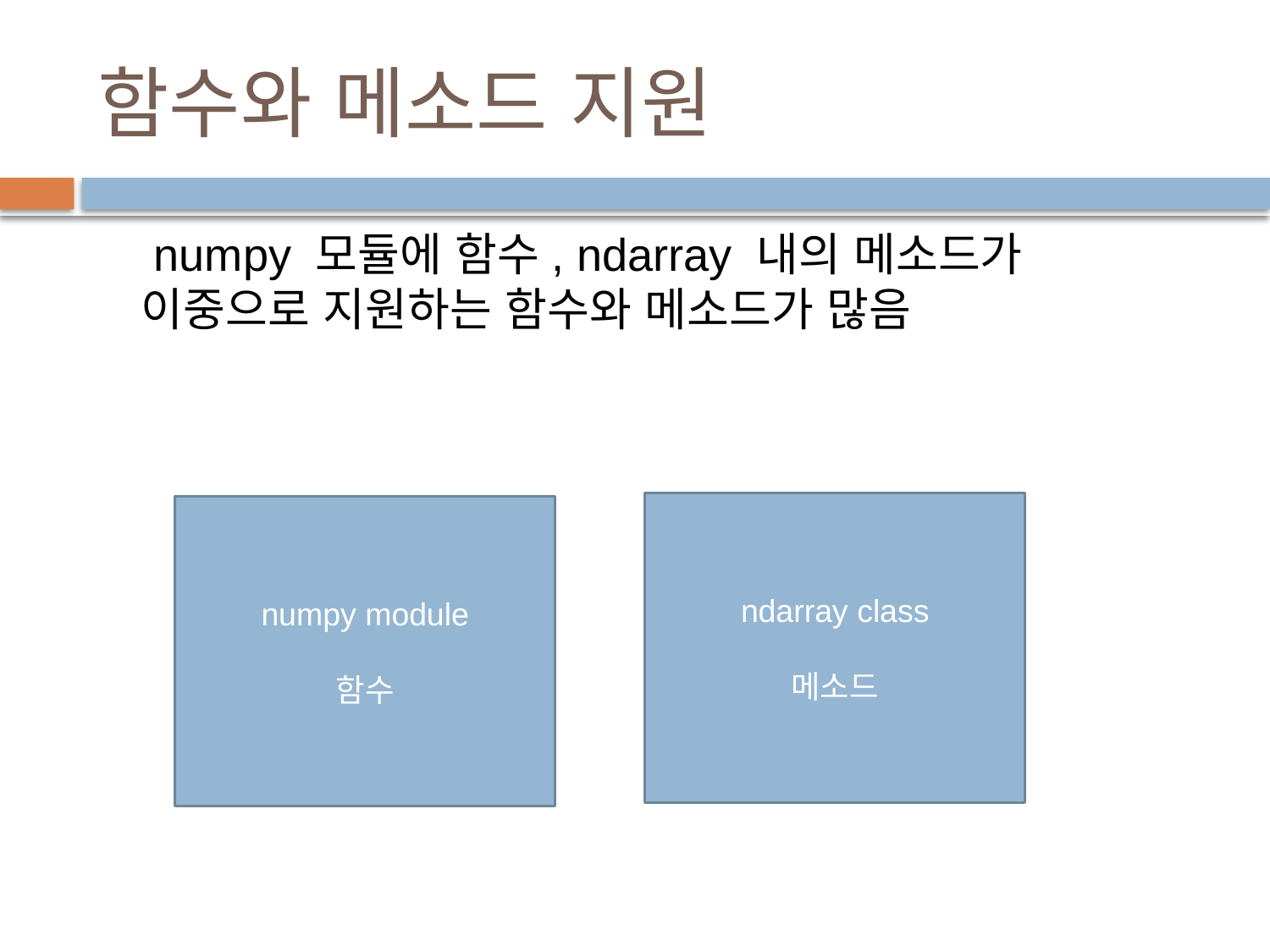

# 함수와 메소드 지원
 numpy 모듈에 함수, ndarray 내의 메소드가 이중으로 지원하는 함수와 메소드가 많음
ndarray class

메소드
numpy module

함수